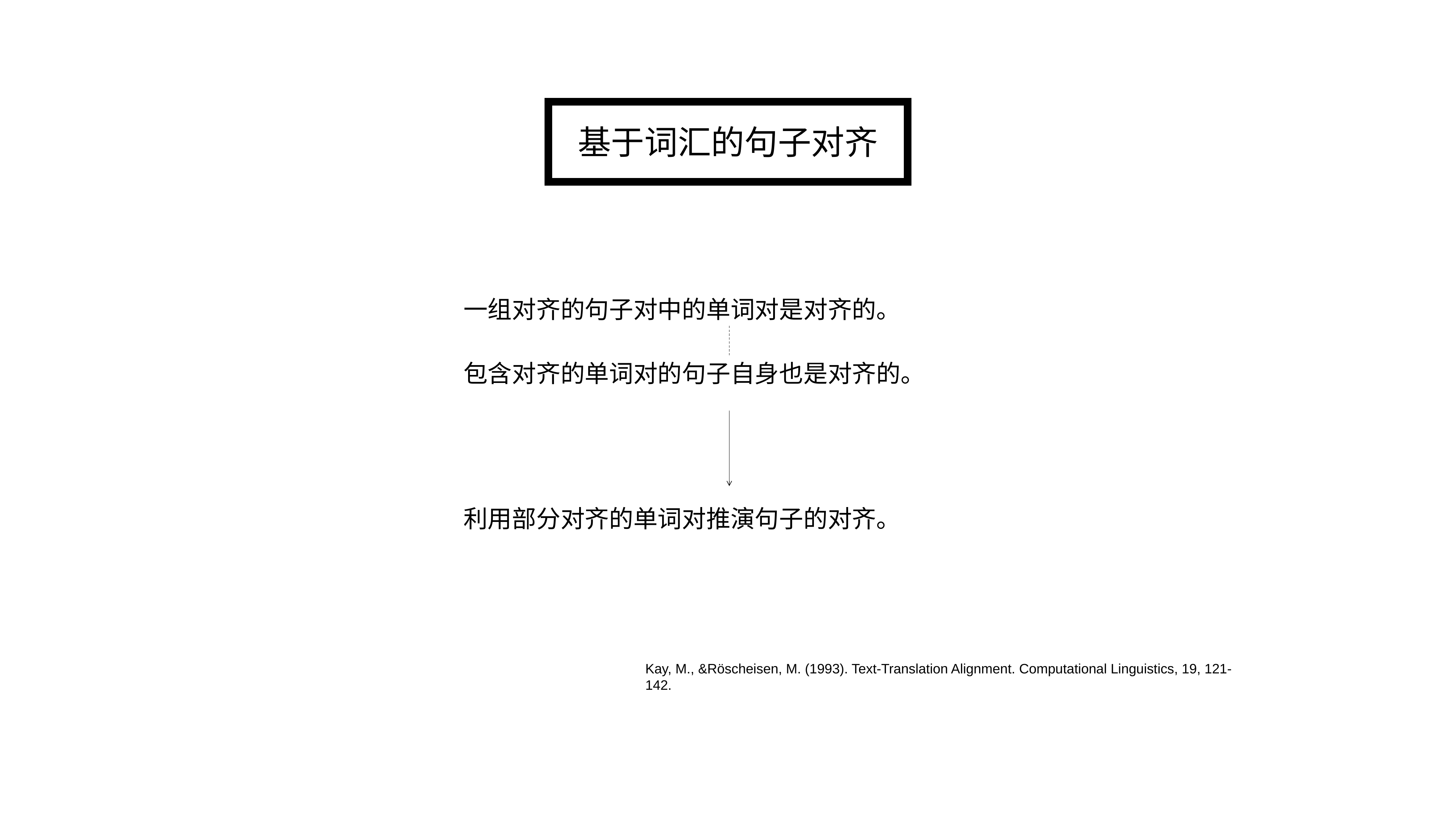

基于词汇的句子对齐
一组对齐的句子对中的单词对是对齐的。
包含对齐的单词对的句子自身也是对齐的。
利用部分对齐的单词对推演句子的对齐。
Kay, M., &Röscheisen, M. (1993). Text-Translation Alignment. Computational Linguistics, 19, 121-142.